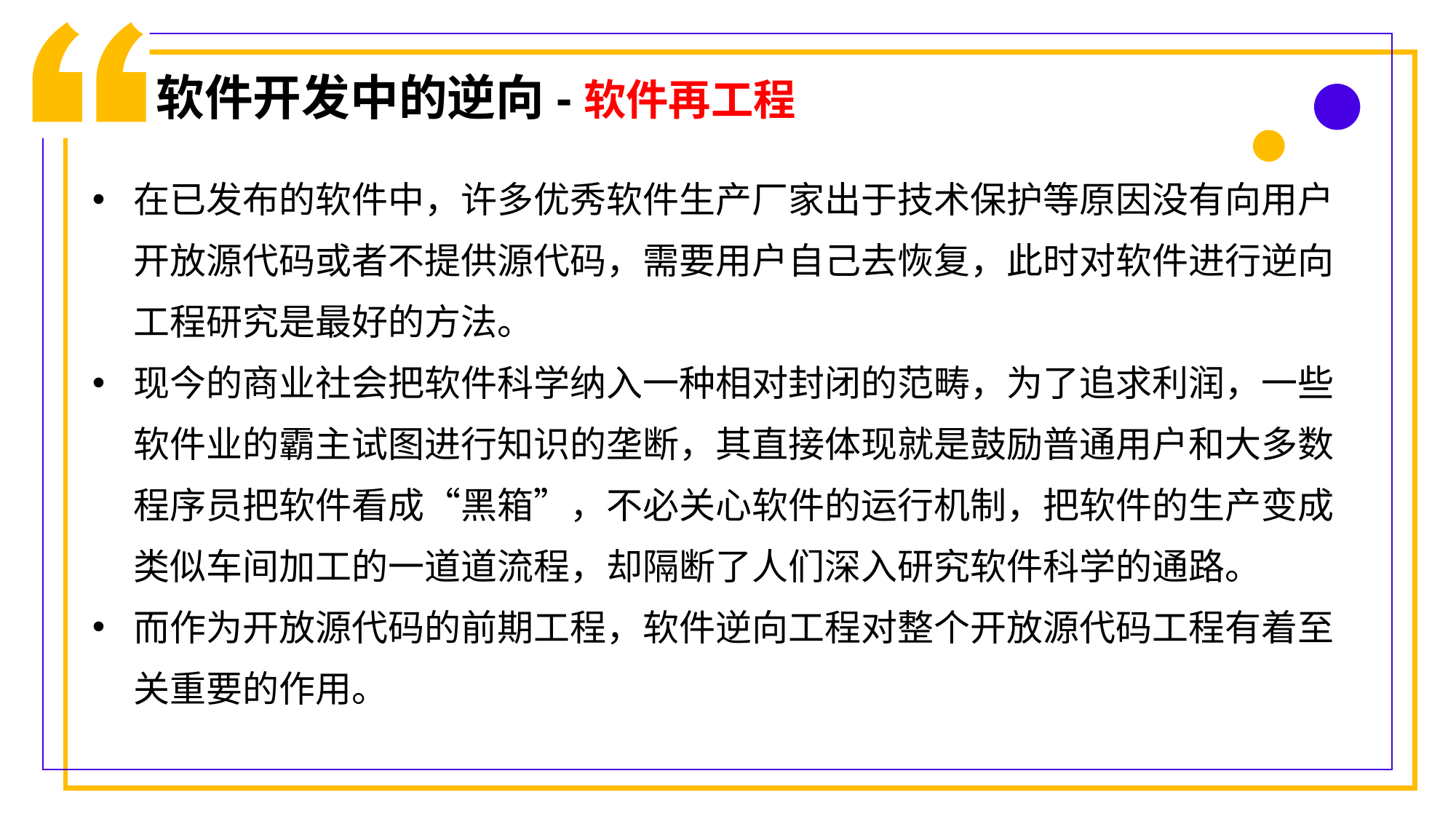

软件开发中的逆向-软件再工程

在已发布的软件中，许多优秀软件生产厂家出于技术保护等原因没有向用户开放源代码或者不提供源代码，需要用户自己去恢复，此时对软件进行逆向工程研究是最好的方法。
现今的商业社会把软件科学纳入一种相对封闭的范畴，为了追求利润，一些软件业的霸主试图进行知识的垄断，其直接体现就是鼓励普通用户和大多数程序员把软件看成“黑箱”，不必关心软件的运行机制，把软件的生产变成类似车间加工的一道道流程，却隔断了人们深入研究软件科学的通路。
而作为开放源代码的前期工程，软件逆向工程对整个开放源代码工程有着至关重要的作用。